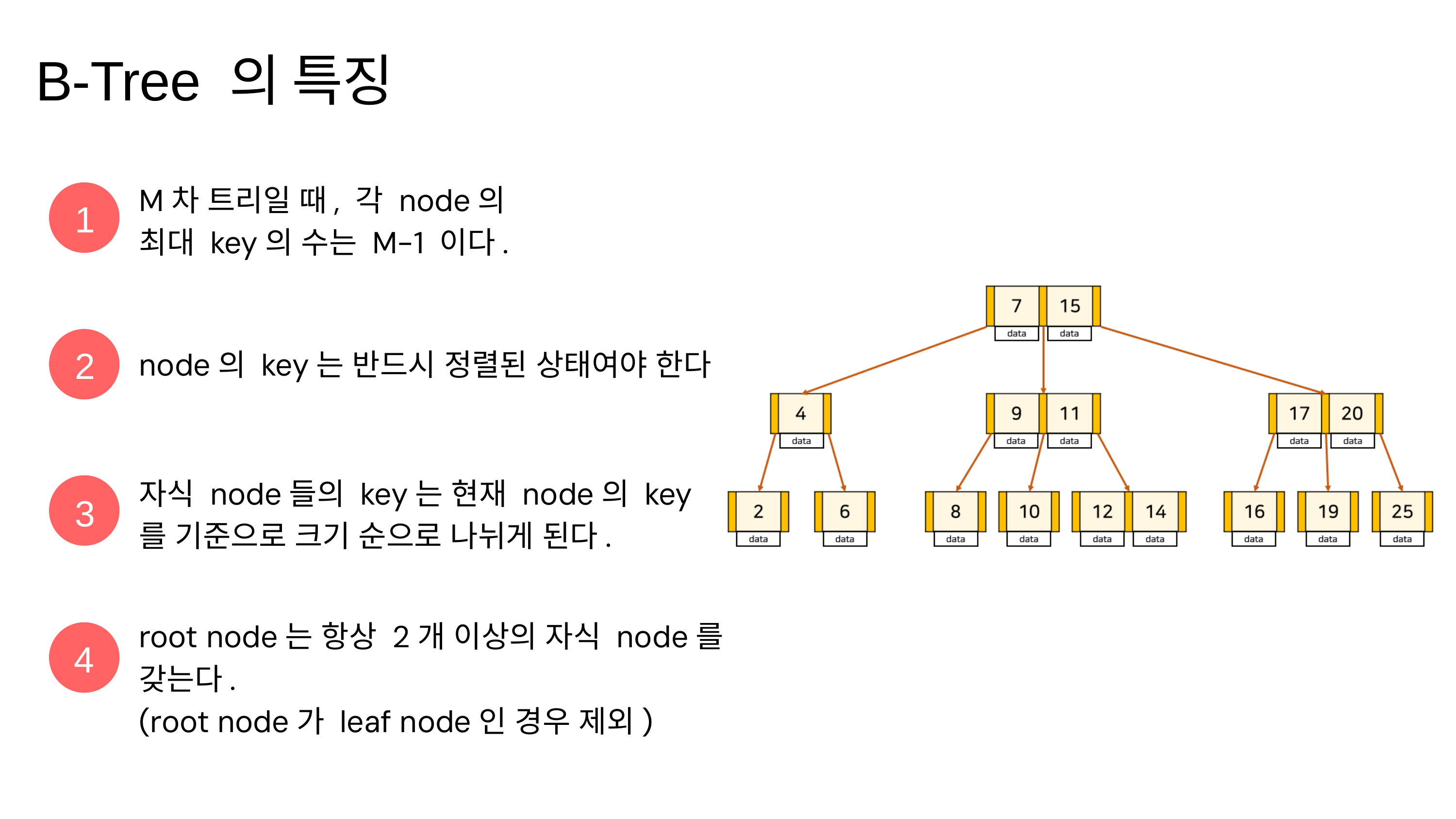

B-Tree 의 특징
M차 트리일 때, 각 node의 최대 key의 수는 M-1 이다.

1

node의 key는 반드시 정렬된 상태여야 한다.
2
자식 node들의 key는 현재 node의 key를 기준으로 크기 순으로 나뉘게 된다.

3
root node는 항상 2개 이상의 자식 node를 갖는다.
(root node가 leaf node인 경우 제외)

4